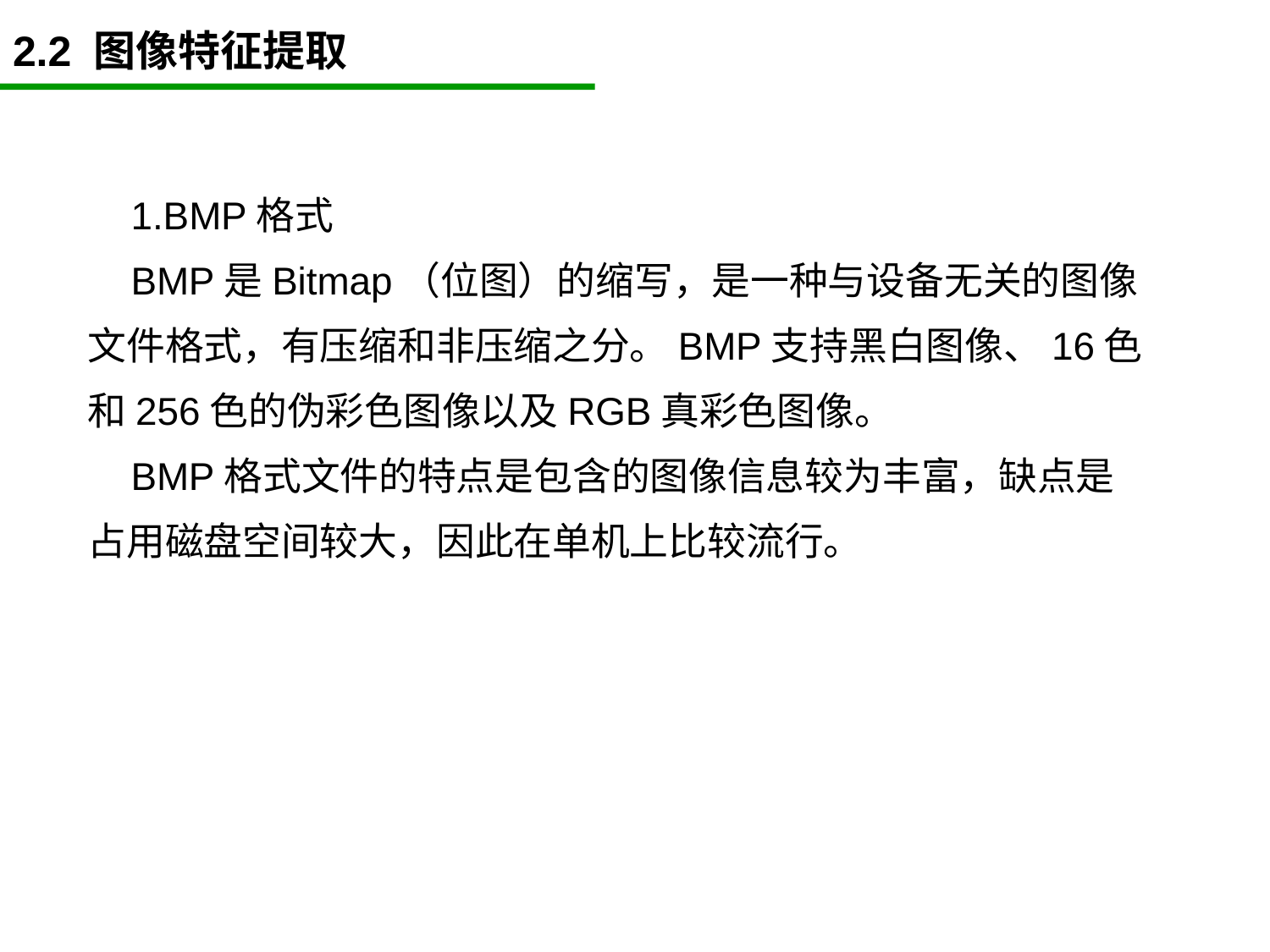

# 2.2 图像特征提取
    1.BMP格式
    BMP是Bitmap（位图）的缩写，是一种与设备无关的图像文件格式，有压缩和非压缩之分。BMP支持黑白图像、16色和256色的伪彩色图像以及RGB真彩色图像。
    BMP格式文件的特点是包含的图像信息较为丰富，缺点是占用磁盘空间较大，因此在单机上比较流行。